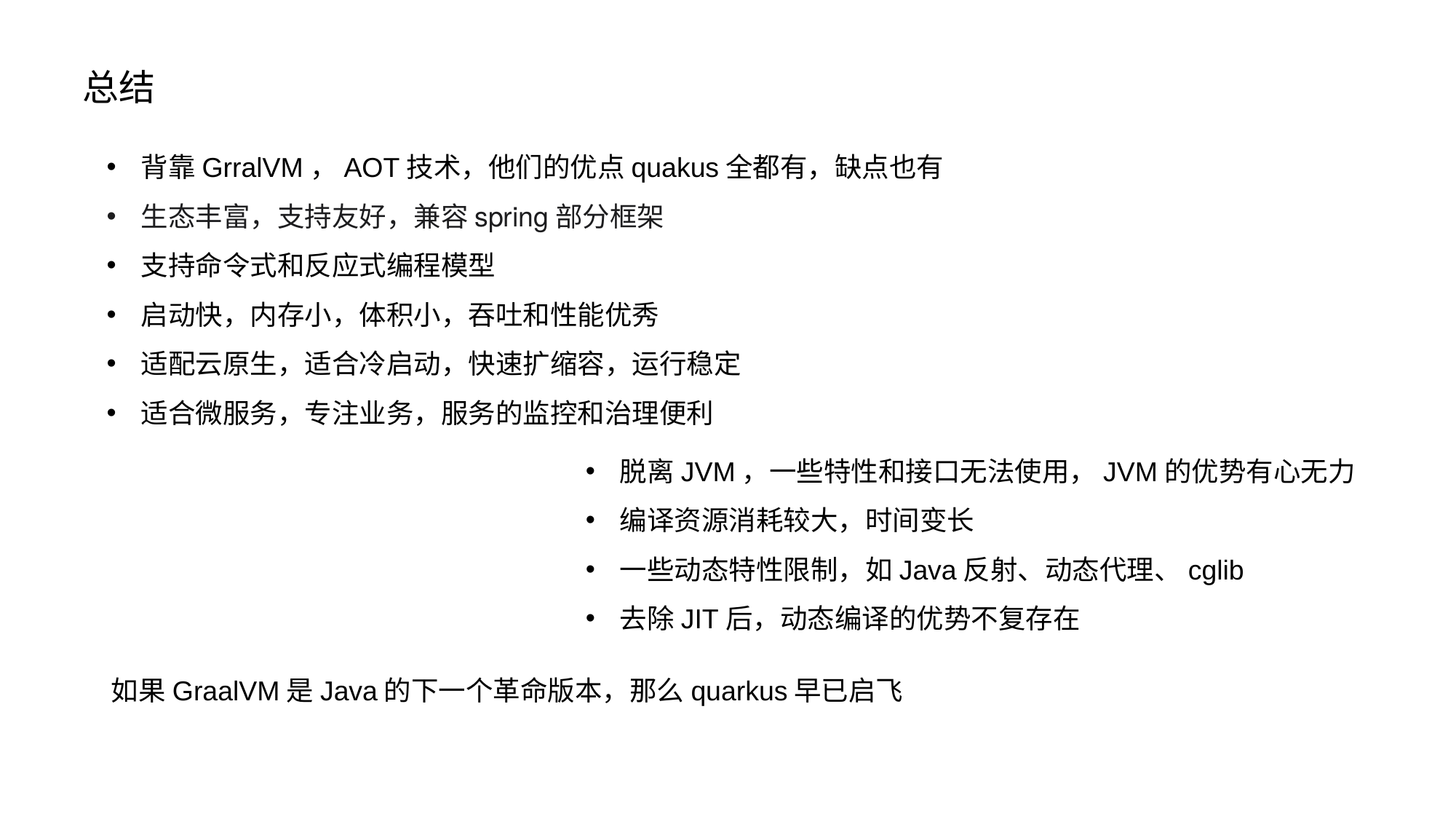

# 总结
背靠GrralVM，AOT技术，他们的优点quakus全都有，缺点也有
生态丰富，支持友好，兼容spring部分框架
支持命令式和反应式编程模型
启动快，内存小，体积小，吞吐和性能优秀
适配云原生，适合冷启动，快速扩缩容，运行稳定
适合微服务，专注业务，服务的监控和治理便利
脱离JVM，一些特性和接口无法使用，JVM的优势有心无力
编译资源消耗较大，时间变长
一些动态特性限制，如Java反射、动态代理、cglib
去除JIT后，动态编译的优势不复存在
如果GraalVM是Java的下一个革命版本，那么quarkus早已启飞